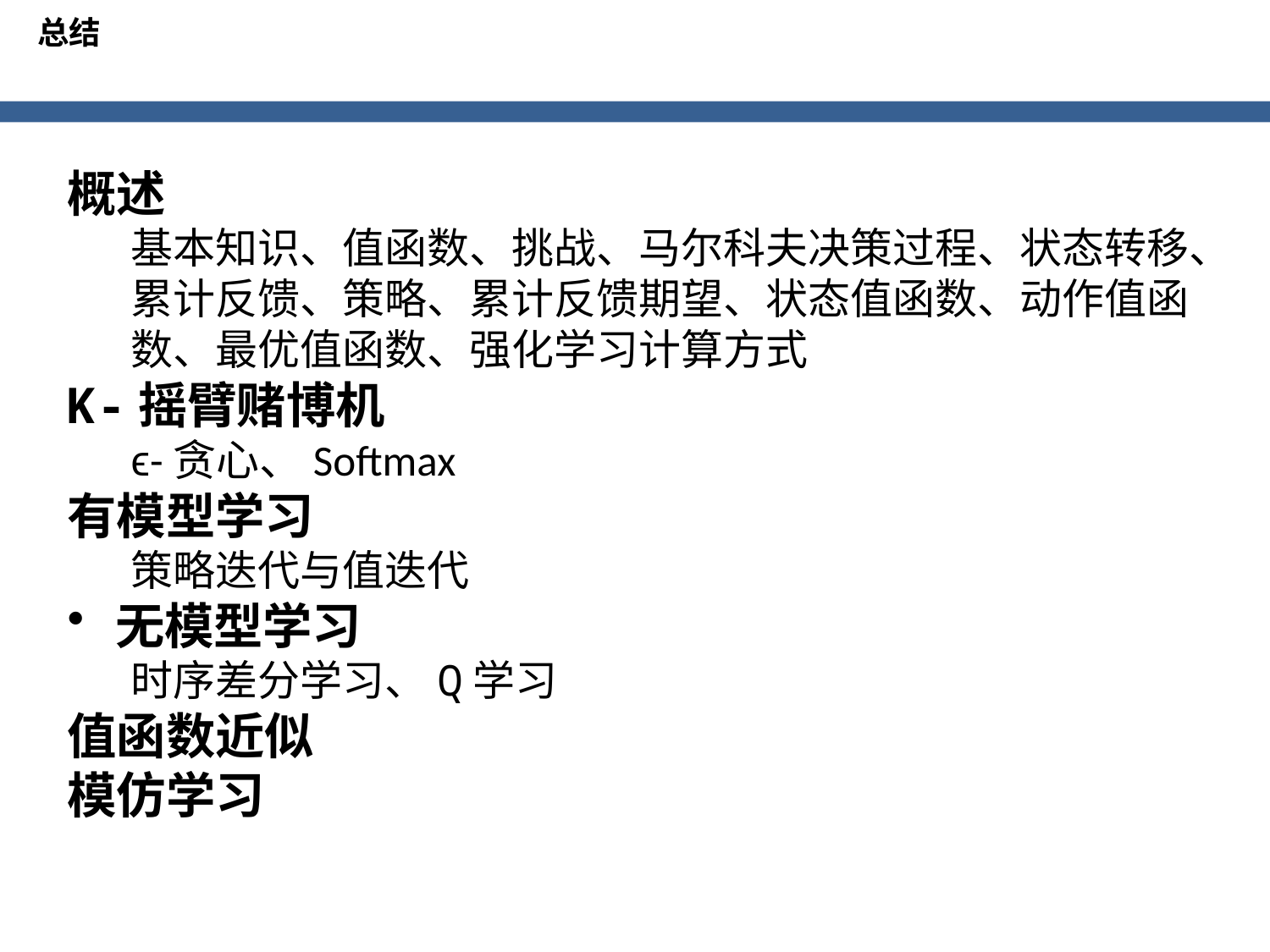

总结
概述
基本知识、值函数、挑战、马尔科夫决策过程、状态转移、累计反馈、策略、累计反馈期望、状态值函数、动作值函数、最优值函数、强化学习计算方式
K-摇臂赌博机
ϵ-贪心、Softmax
有模型学习
策略迭代与值迭代
无模型学习
时序差分学习、Q学习
值函数近似
模仿学习